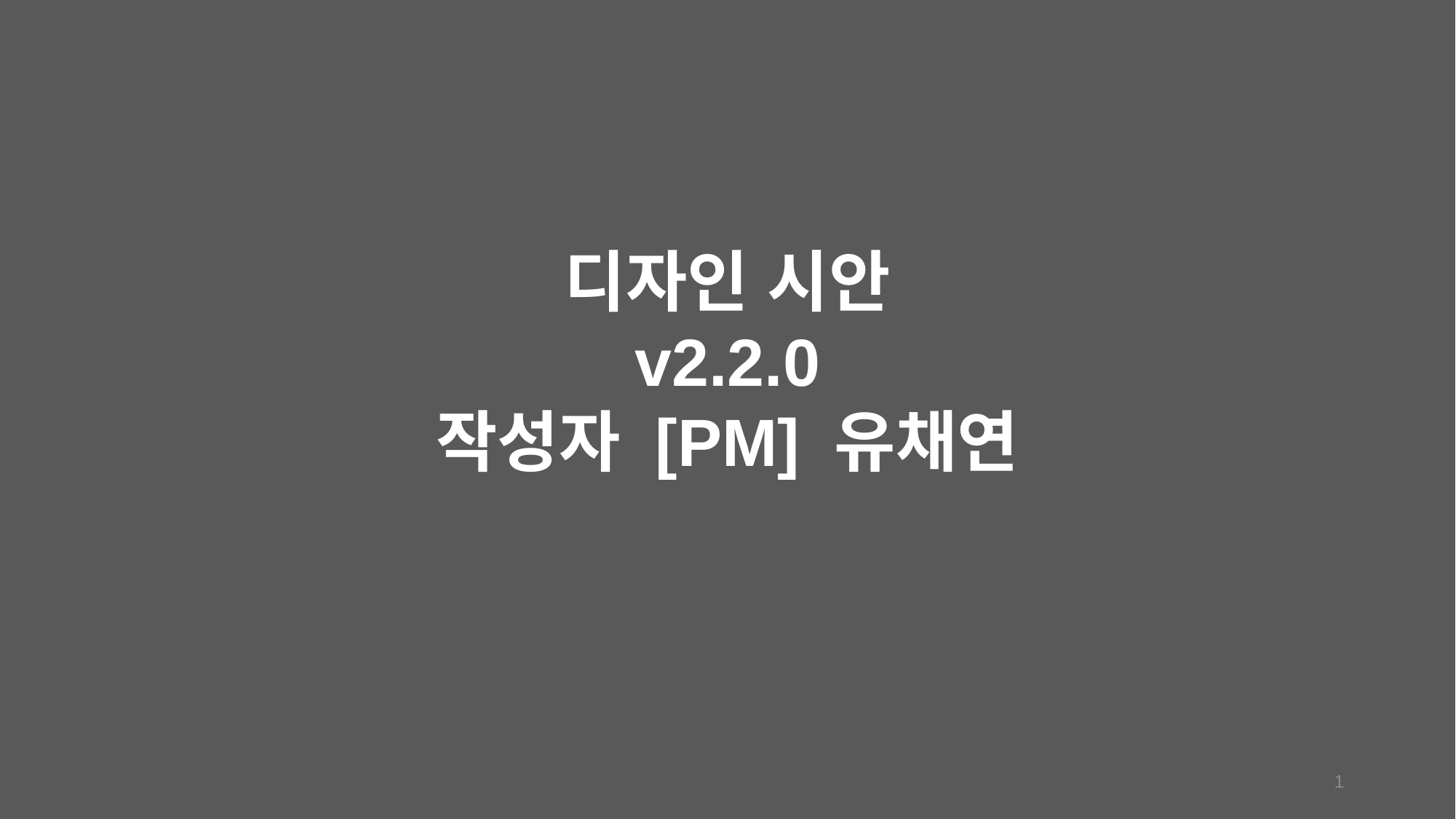

디자인 시안
v2.2.0
작성자 [PM] 유채연

1